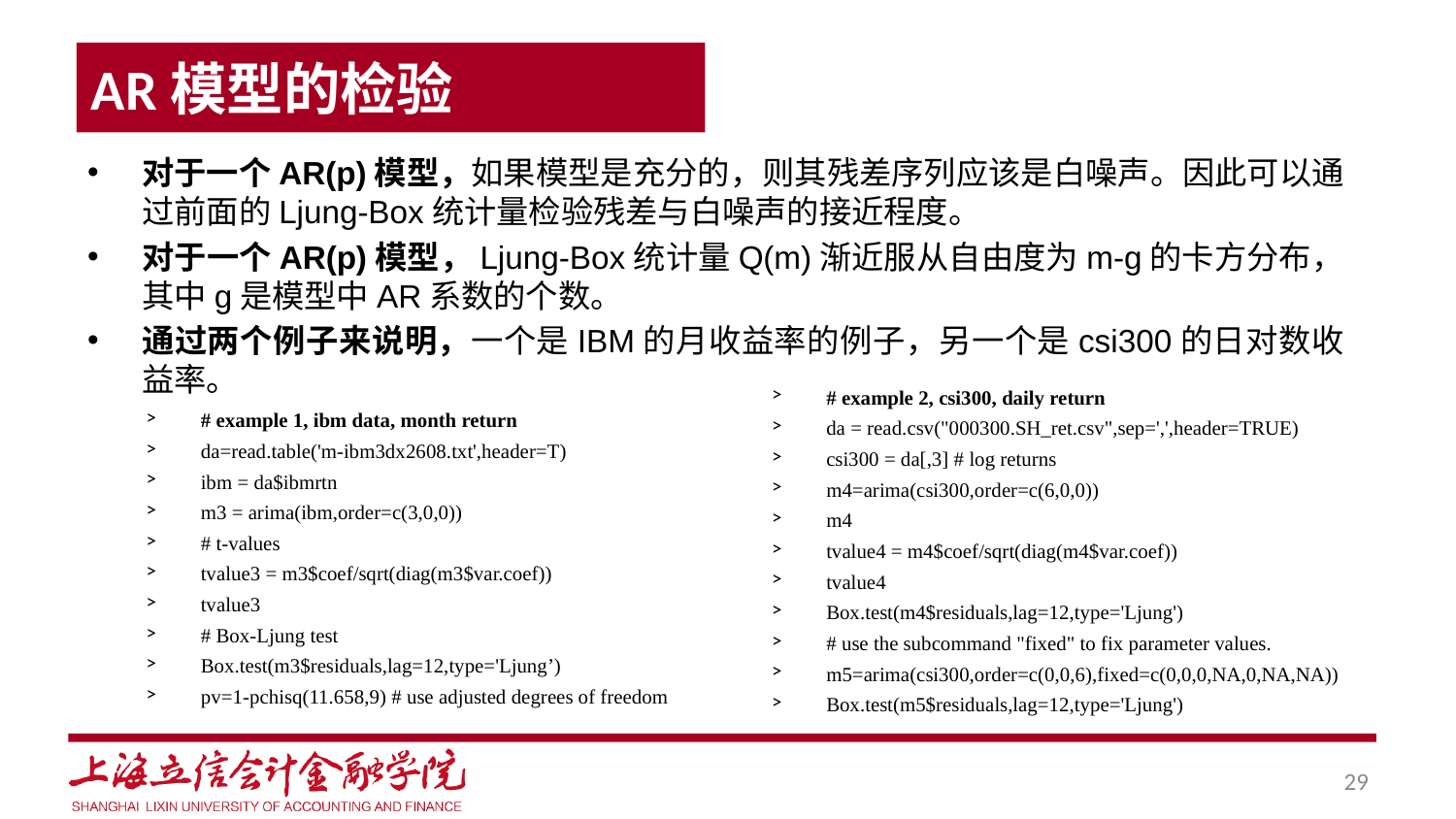

AR模型的检验
对于一个AR(p)模型，如果模型是充分的，则其残差序列应该是白噪声。因此可以通过前面的Ljung-Box统计量检验残差与白噪声的接近程度。
对于一个AR(p)模型，Ljung-Box统计量Q(m)渐近服从自由度为m-g的卡方分布，其中g是模型中AR系数的个数。
通过两个例子来说明，一个是IBM的月收益率的例子，另一个是csi300的日对数收益率。

# example 2, csi300, daily return
da = read.csv("000300.SH_ret.csv",sep=',',header=TRUE)
csi300 = da[,3] # log returns
m4=arima(csi300,order=c(6,0,0))
m4
tvalue4 = m4$coef/sqrt(diag(m4$var.coef))
tvalue4
Box.test(m4$residuals,lag=12,type='Ljung')
# use the subcommand "fixed" to fix parameter values.
m5=arima(csi300,order=c(0,0,6),fixed=c(0,0,0,NA,0,NA,NA))
Box.test(m5$residuals,lag=12,type='Ljung')
# example 1, ibm data, month return
da=read.table('m-ibm3dx2608.txt',header=T)
ibm = da$ibmrtn
m3 = arima(ibm,order=c(3,0,0))
# t-values
tvalue3 = m3$coef/sqrt(diag(m3$var.coef))
tvalue3
# Box-Ljung test
Box.test(m3$residuals,lag=12,type='Ljung’)
pv=1-pchisq(11.658,9) # use adjusted degrees of freedom
29